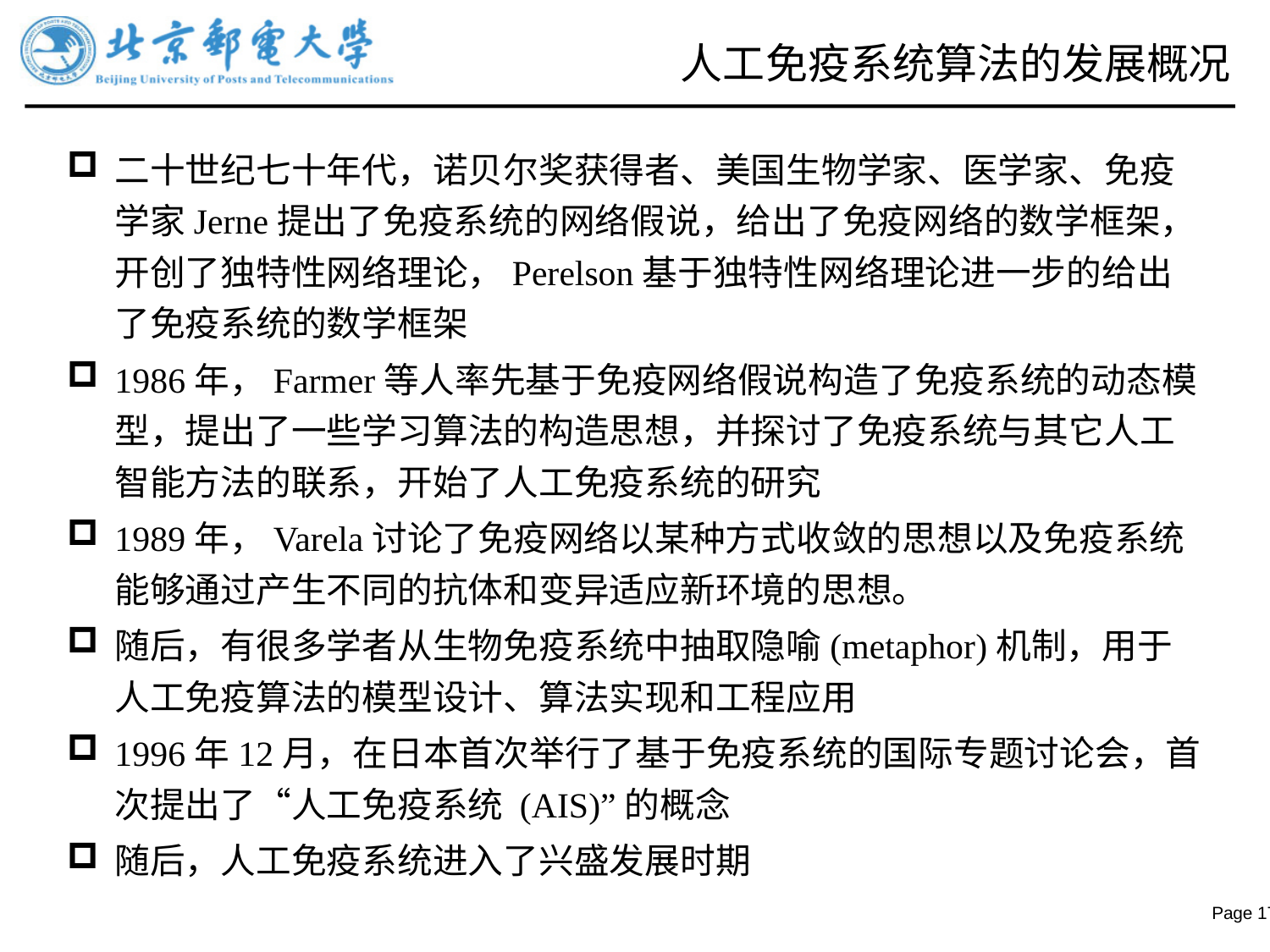

# 人工免疫系统算法的发展概况
二十世纪七十年代，诺贝尔奖获得者、美国生物学家、医学家、免疫学家Jerne提出了免疫系统的网络假说，给出了免疫网络的数学框架，开创了独特性网络理论，Perelson基于独特性网络理论进一步的给出了免疫系统的数学框架
1986年，Farmer等人率先基于免疫网络假说构造了免疫系统的动态模型，提出了一些学习算法的构造思想，并探讨了免疫系统与其它人工智能方法的联系，开始了人工免疫系统的研究
1989年，Varela讨论了免疫网络以某种方式收敛的思想以及免疫系统能够通过产生不同的抗体和变异适应新环境的思想。
随后，有很多学者从生物免疫系统中抽取隐喻(metaphor)机制，用于人工免疫算法的模型设计、算法实现和工程应用
1996年12月，在日本首次举行了基于免疫系统的国际专题讨论会，首次提出了“人工免疫系统 (AIS)”的概念
随后，人工免疫系统进入了兴盛发展时期